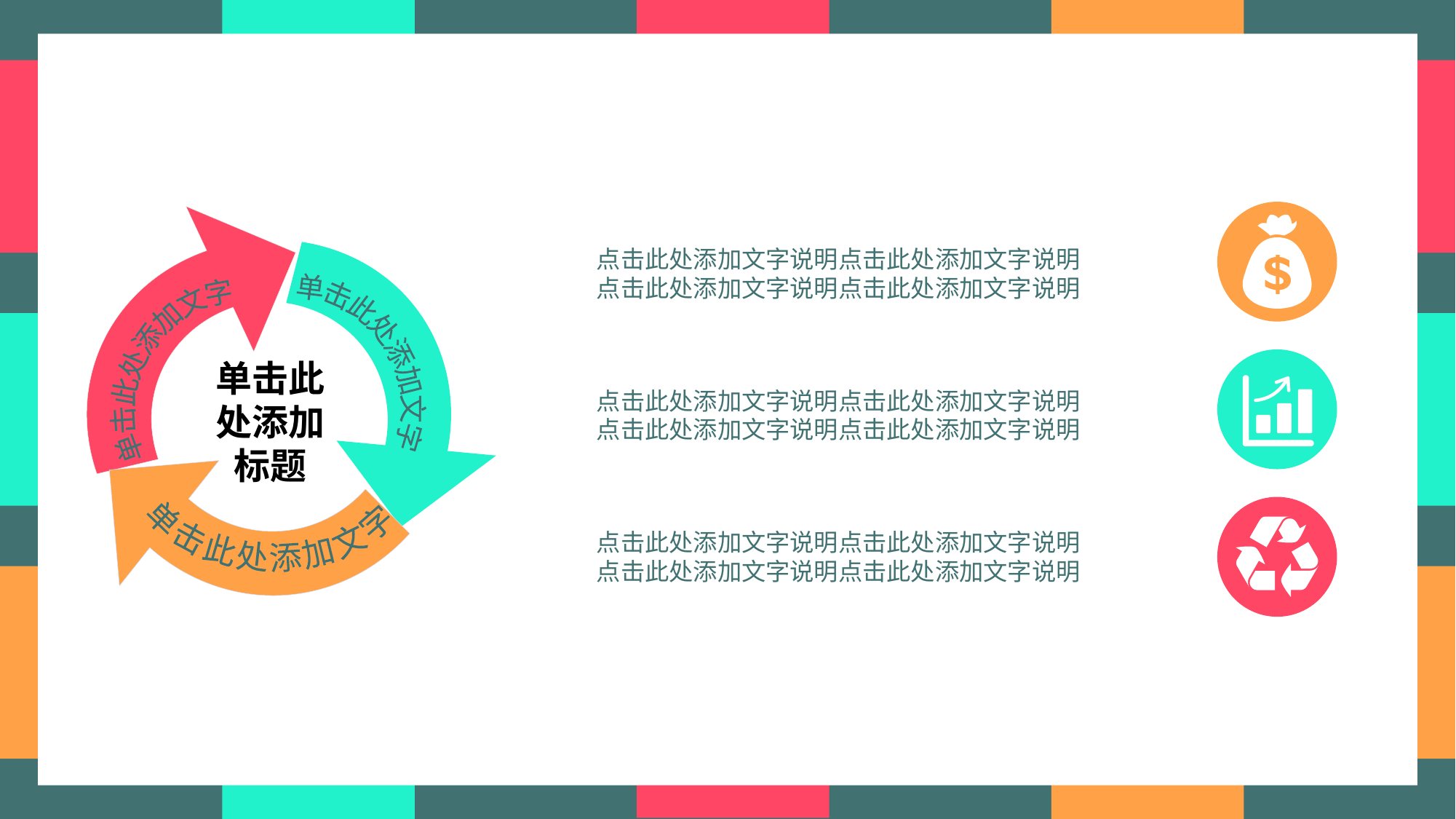

单击此处添加文字

点击此处添加文字说明点击此处添加文字说明
点击此处添加文字说明点击此处添加文字说明

单击此处添加文字

单击此处添加文字

单击此处添加标题

点击此处添加文字说明点击此处添加文字说明
点击此处添加文字说明点击此处添加文字说明

点击此处添加文字说明点击此处添加文字说明
点击此处添加文字说明点击此处添加文字说明